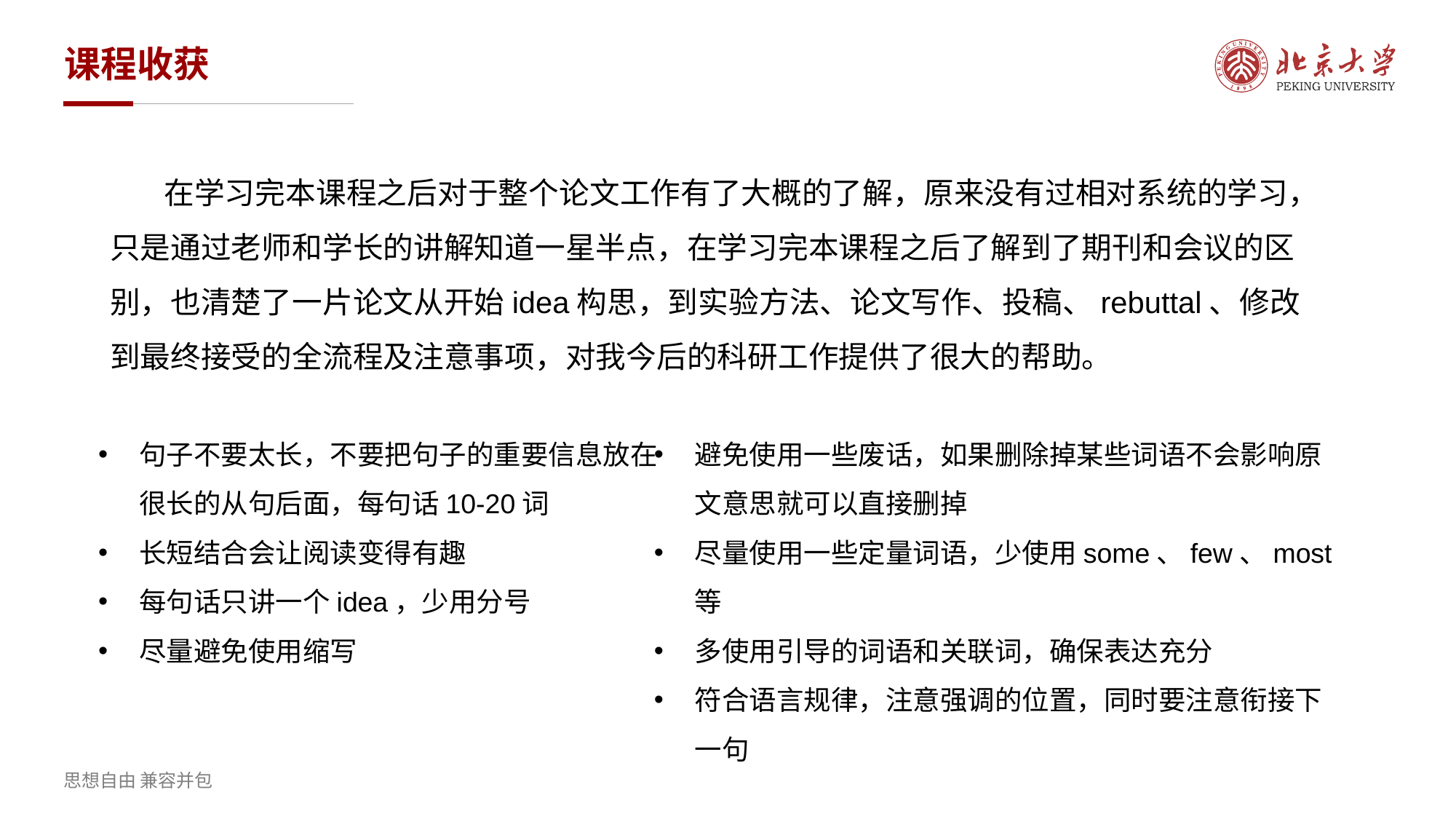

课程收获
       在学习完本课程之后对于整个论文工作有了大概的了解，原来没有过相对系统的学习，只是通过老师和学长的讲解知道一星半点，在学习完本课程之后了解到了期刊和会议的区别，也清楚了一片论文从开始idea构思，到实验方法、论文写作、投稿、rebuttal、修改到最终接受的全流程及注意事项，对我今后的科研工作提供了很大的帮助。
句子不要太长，不要把句子的重要信息放在很长的从句后面，每句话10-20词
长短结合会让阅读变得有趣
每句话只讲一个idea，少用分号
尽量避免使用缩写
避免使用一些废话，如果删除掉某些词语不会影响原文意思就可以直接删掉
尽量使用一些定量词语，少使用some、few、most等
多使用引导的词语和关联词，确保表达充分
符合语言规律，注意强调的位置，同时要注意衔接下一句